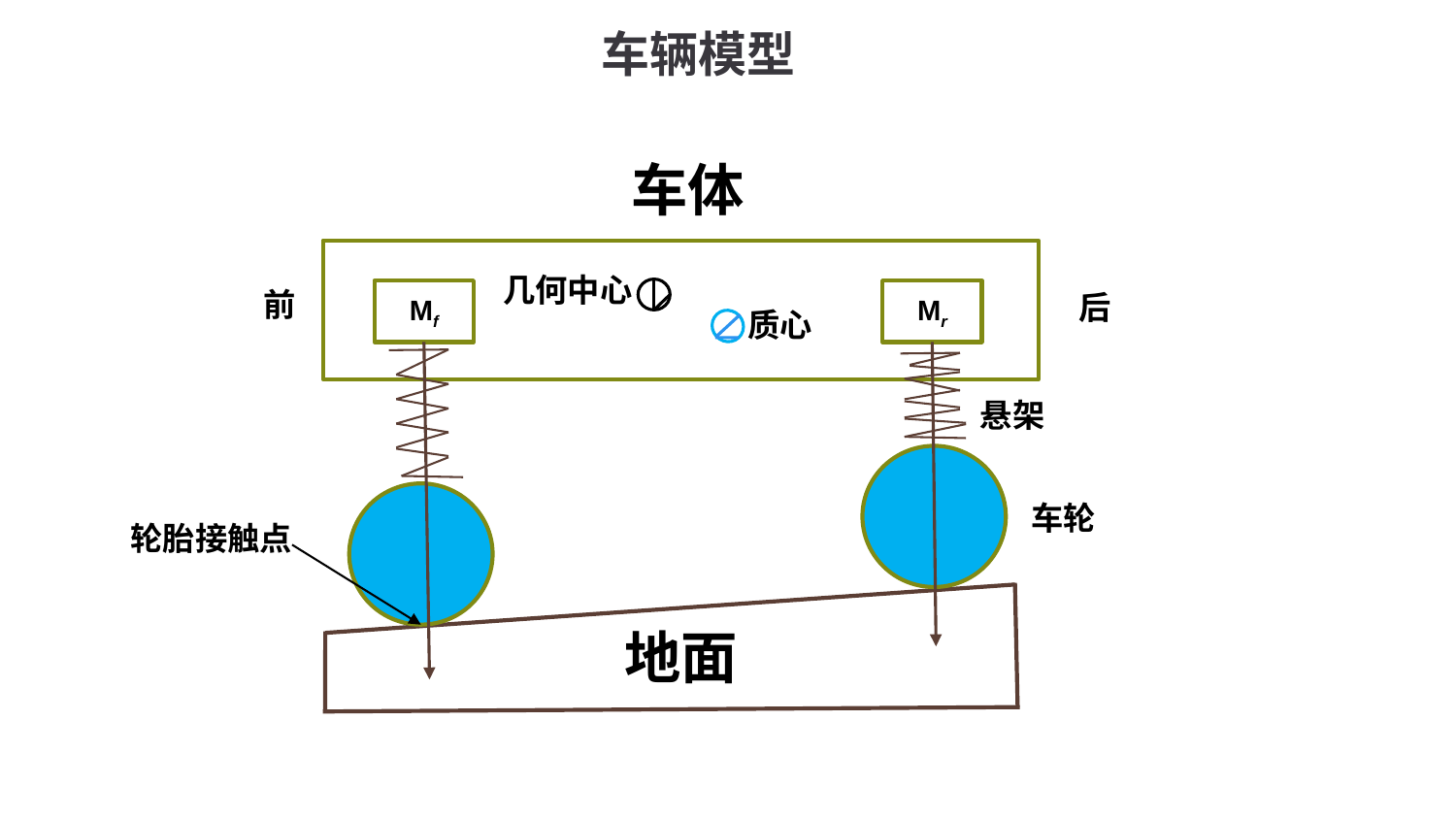

车辆模型
车体

几何中心
前

Mf
Mr
后
质心

悬架

车轮
轮胎接触点
地面